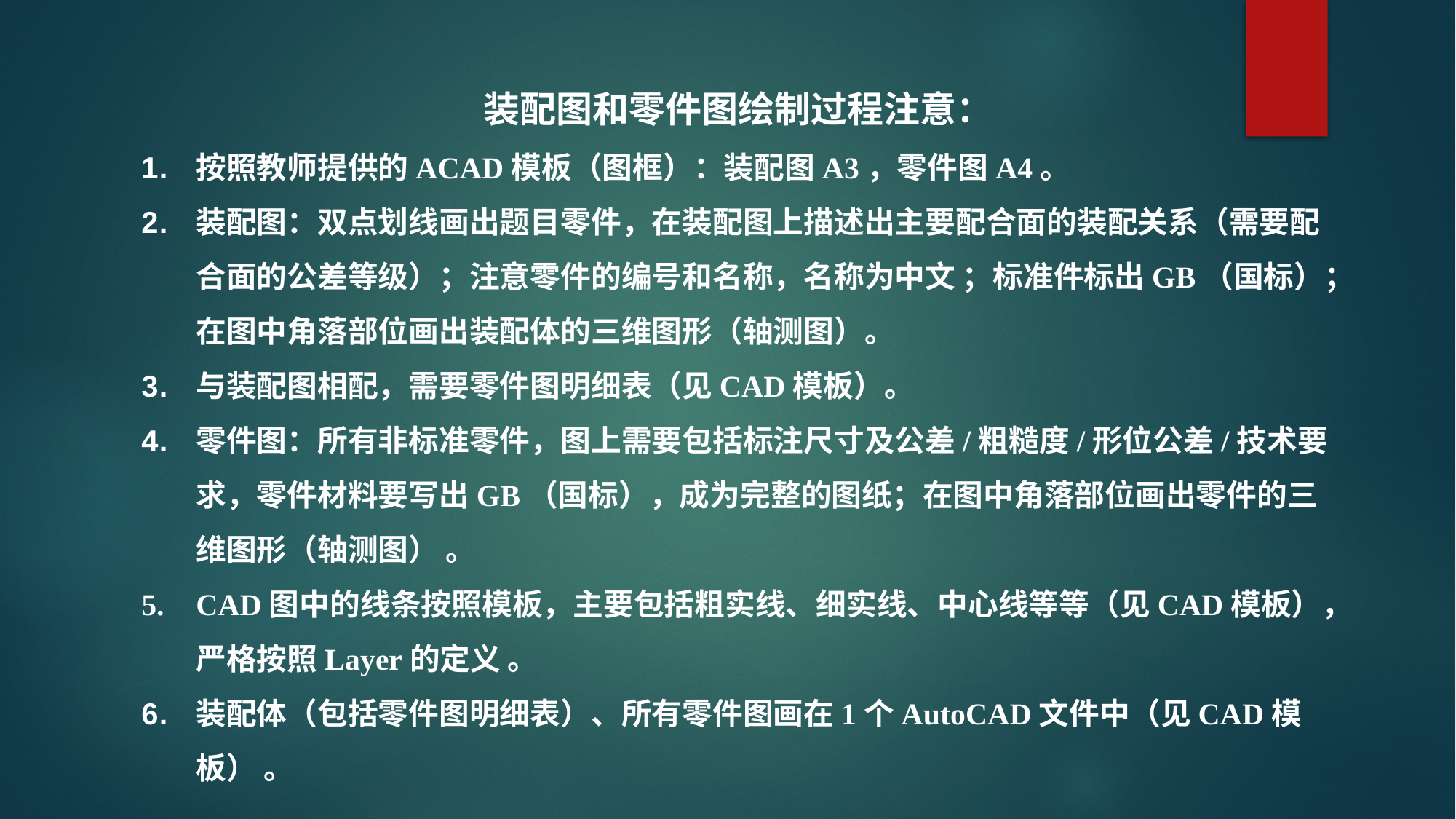

装配图和零件图绘制过程注意：
按照教师提供的ACAD模板（图框）：装配图A3，零件图A4。
装配图：双点划线画出题目零件，在装配图上描述出主要配合面的装配关系（需要配合面的公差等级）；注意零件的编号和名称，名称为中文 ；标准件标出GB（国标）；在图中角落部位画出装配体的三维图形（轴测图）。
与装配图相配，需要零件图明细表（见CAD模板）。
零件图：所有非标准零件，图上需要包括标注尺寸及公差/粗糙度/形位公差/技术要求，零件材料要写出GB（国标），成为完整的图纸；在图中角落部位画出零件的三维图形（轴测图） 。
CAD图中的线条按照模板，主要包括粗实线、细实线、中心线等等（见CAD模板），严格按照Layer的定义 。
装配体（包括零件图明细表）、所有零件图画在1个AutoCAD文件中（见CAD模板） 。